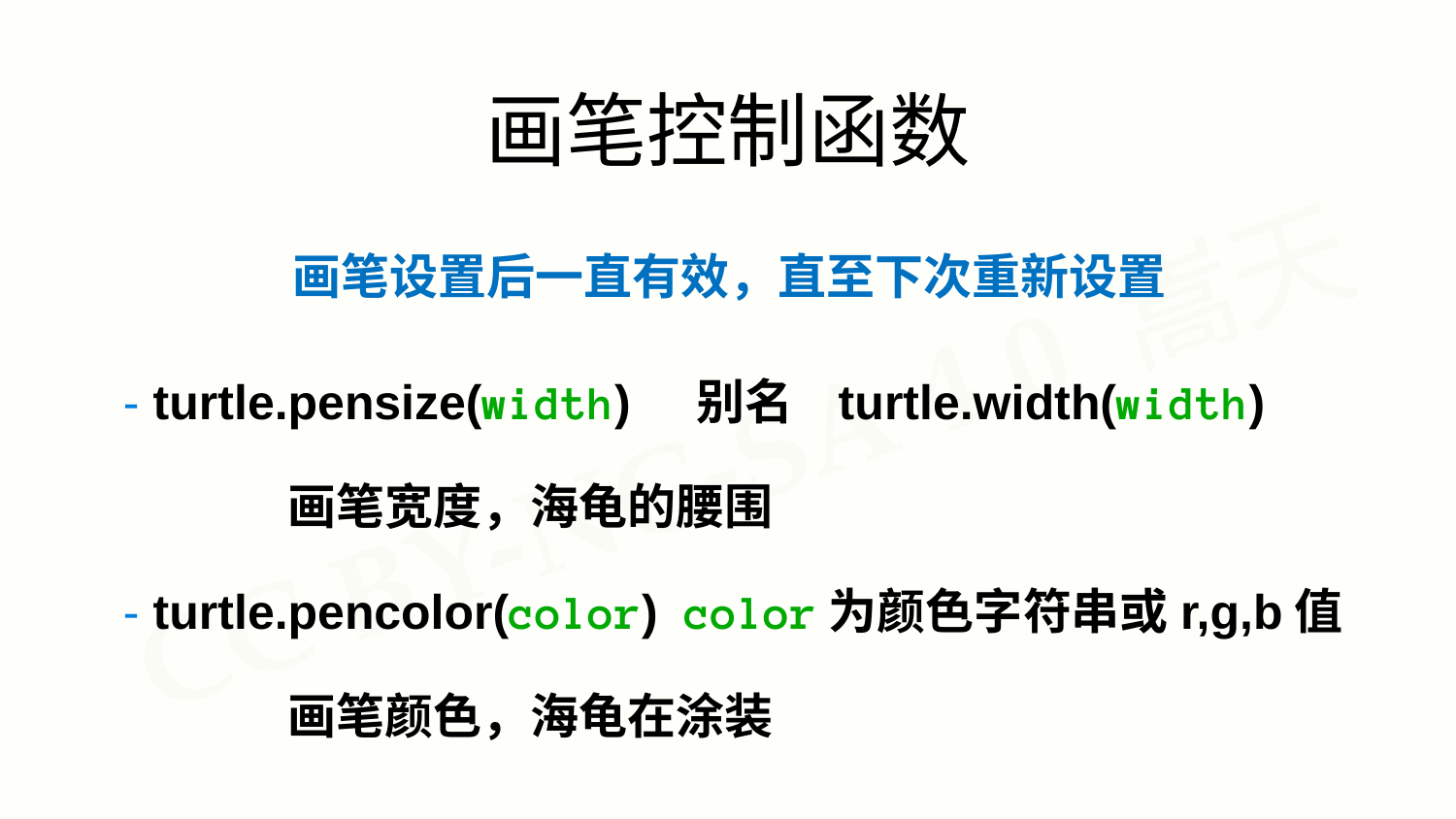

画笔控制函数
画笔设置后一直有效，直至下次重新设置
- turtle.pensize(width)    别名   turtle.width(width)
              画笔宽度，海龟的腰围
- turtle.pencolor(color)  color为颜色字符串或r,g,b值
              画笔颜色，海龟在涂装